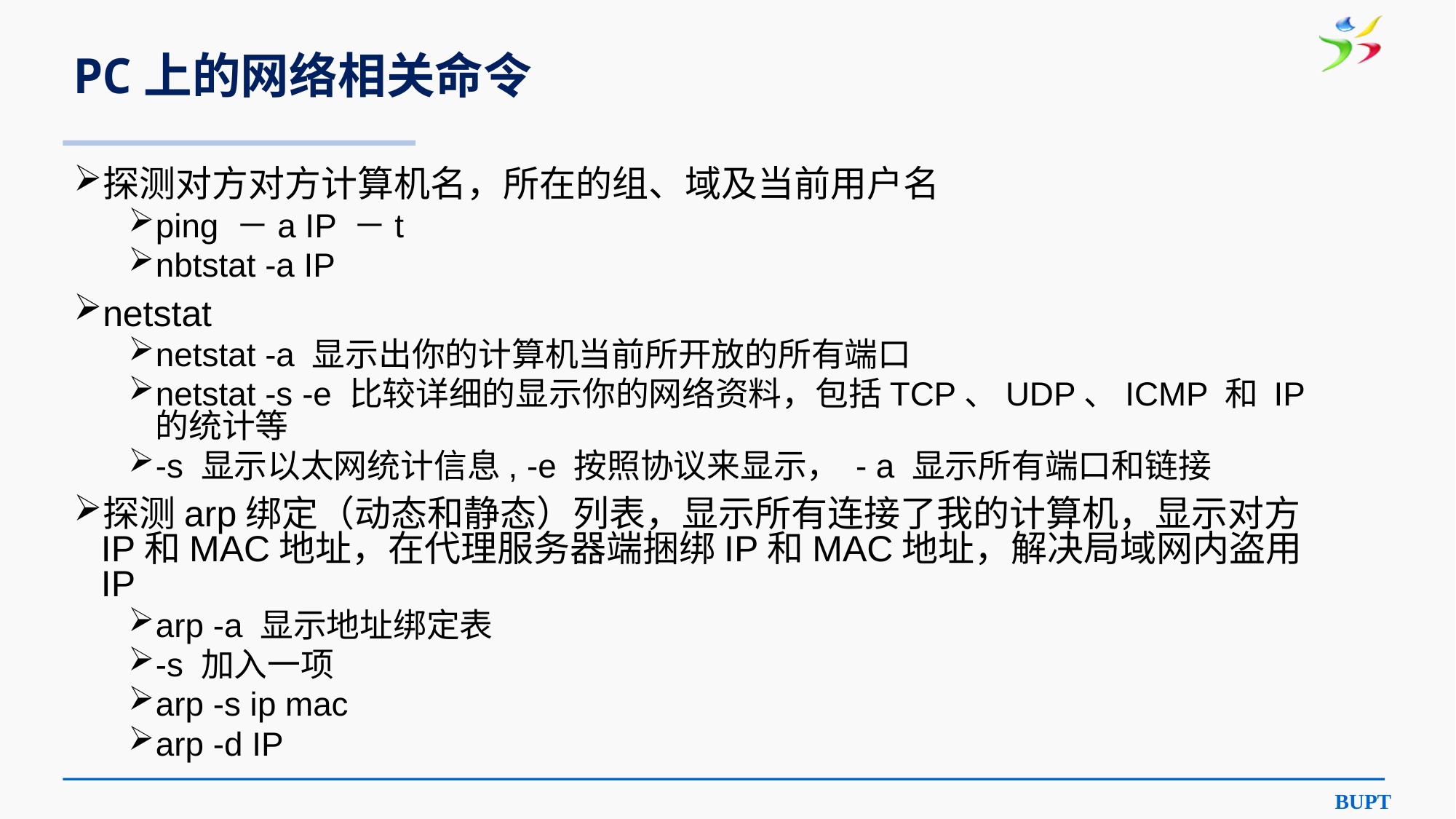

# PC上的网络相关命令
探测对方对方计算机名，所在的组、域及当前用户名
ping －a IP －t
nbtstat -a IP
netstat
netstat -a 显示出你的计算机当前所开放的所有端口
netstat -s -e 比较详细的显示你的网络资料，包括TCP、UDP、ICMP 和 IP的统计等
-s 显示以太网统计信息, -e 按照协议来显示， - a 显示所有端口和链接
探测arp绑定（动态和静态）列表，显示所有连接了我的计算机，显示对方IP和MAC地址，在代理服务器端捆绑IP和MAC地址，解决局域网内盗用IP
arp -a 显示地址绑定表
-s 加入一项
arp -s ip mac
arp -d IP